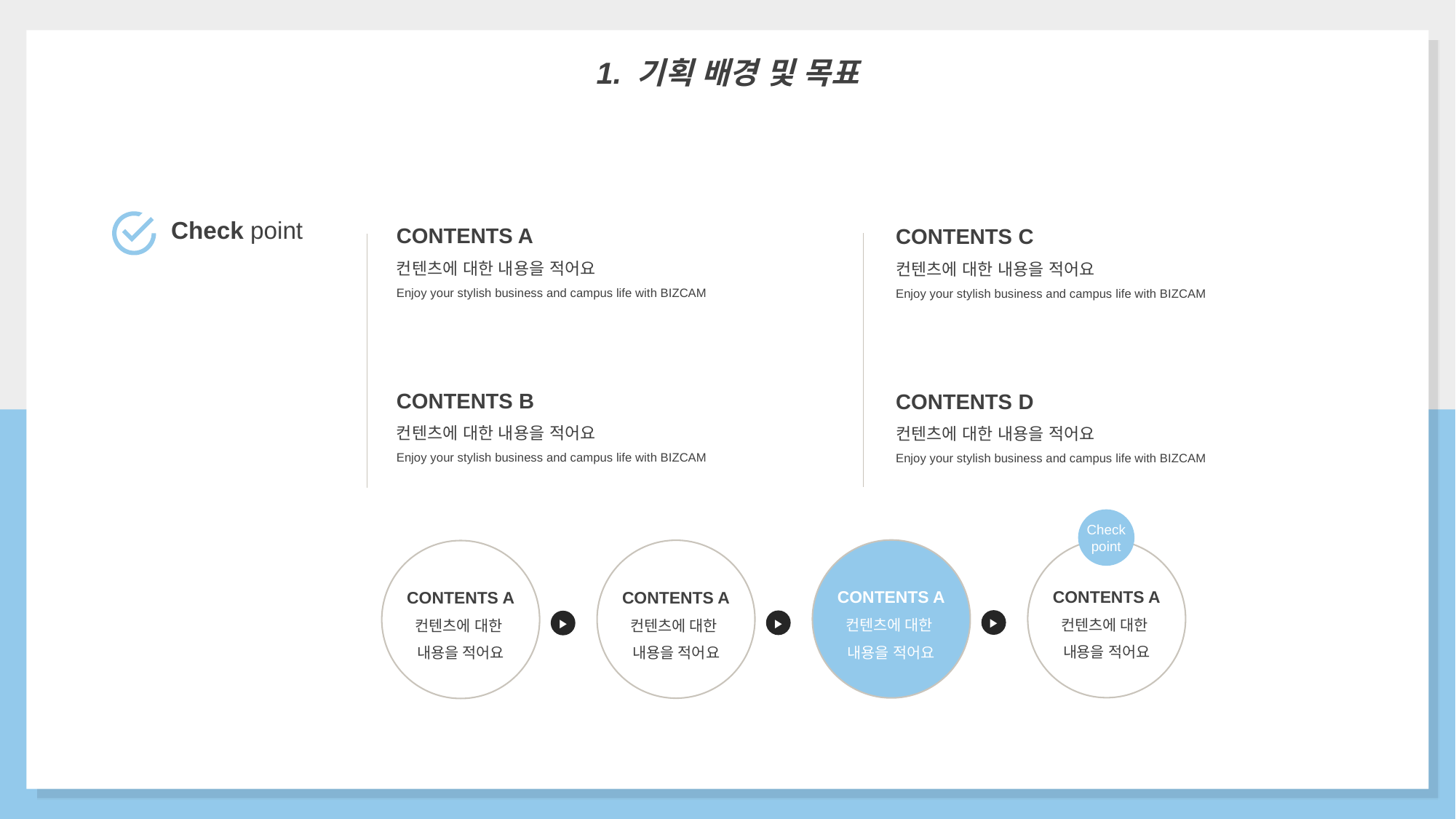

1. 기획 배경 및 목표
CONTENTS A
컨텐츠에 대한 내용을 적어요
Enjoy your stylish business and campus life with BIZCAM
CONTENTS C
컨텐츠에 대한 내용을 적어요
Enjoy your stylish business and campus life with BIZCAM
Check point

CONTENTS B
컨텐츠에 대한 내용을 적어요
Enjoy your stylish business and campus life with BIZCAM
CONTENTS D
컨텐츠에 대한 내용을 적어요
Enjoy your stylish business and campus life with BIZCAM

Check point
CONTENTS A
컨텐츠에 대한
내용을 적어요
CONTENTS A
컨텐츠에 대한
내용을 적어요
CONTENTS A
컨텐츠에 대한
내용을 적어요
CONTENTS A
컨텐츠에 대한
내용을 적어요
▶
▶
▶